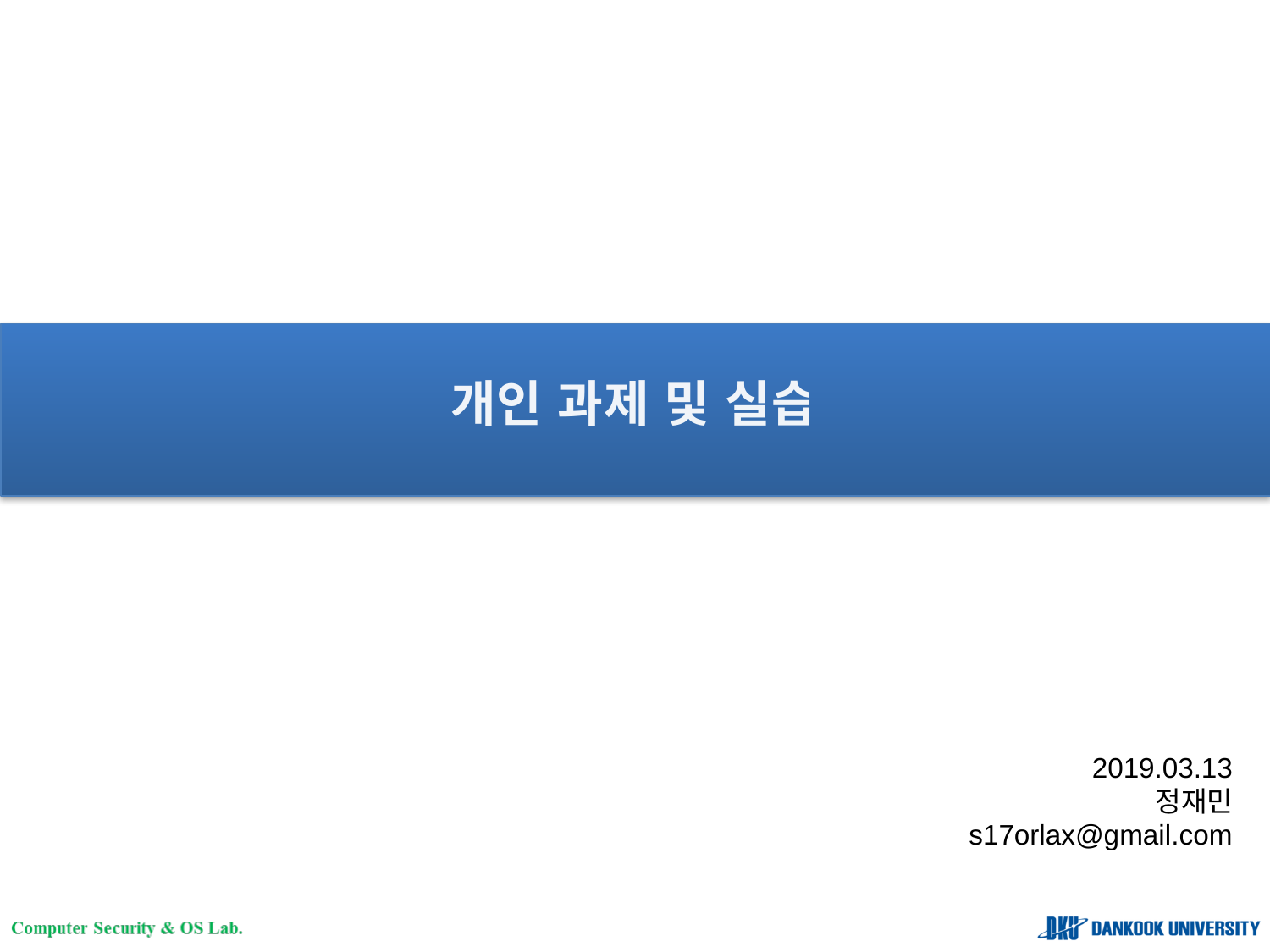

# 개인 과제 및 실습

2019.03.13
정재민
s17orlax@gmail.com